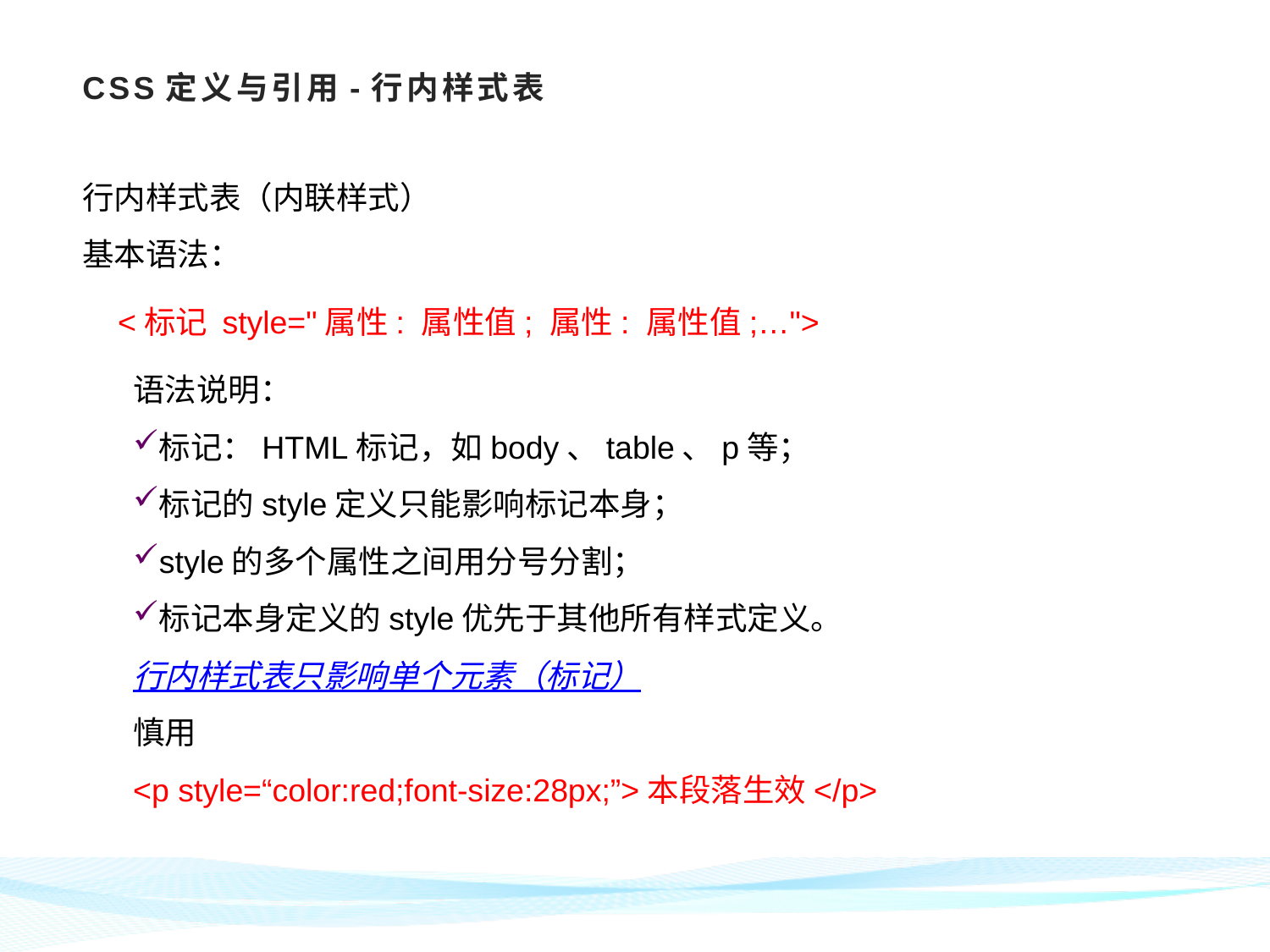

# CSS定义与引用-行内样式表
行内样式表（内联样式）
基本语法：
    <标记 style="属性: 属性值; 属性: 属性值;…">
语法说明：
标记：HTML标记，如body、table、p等；
标记的style定义只能影响标记本身；
style的多个属性之间用分号分割；
标记本身定义的style优先于其他所有样式定义。
行内样式表只影响单个元素（标记）
慎用
<p style=“color:red;font-size:28px;”>本段落生效</p>